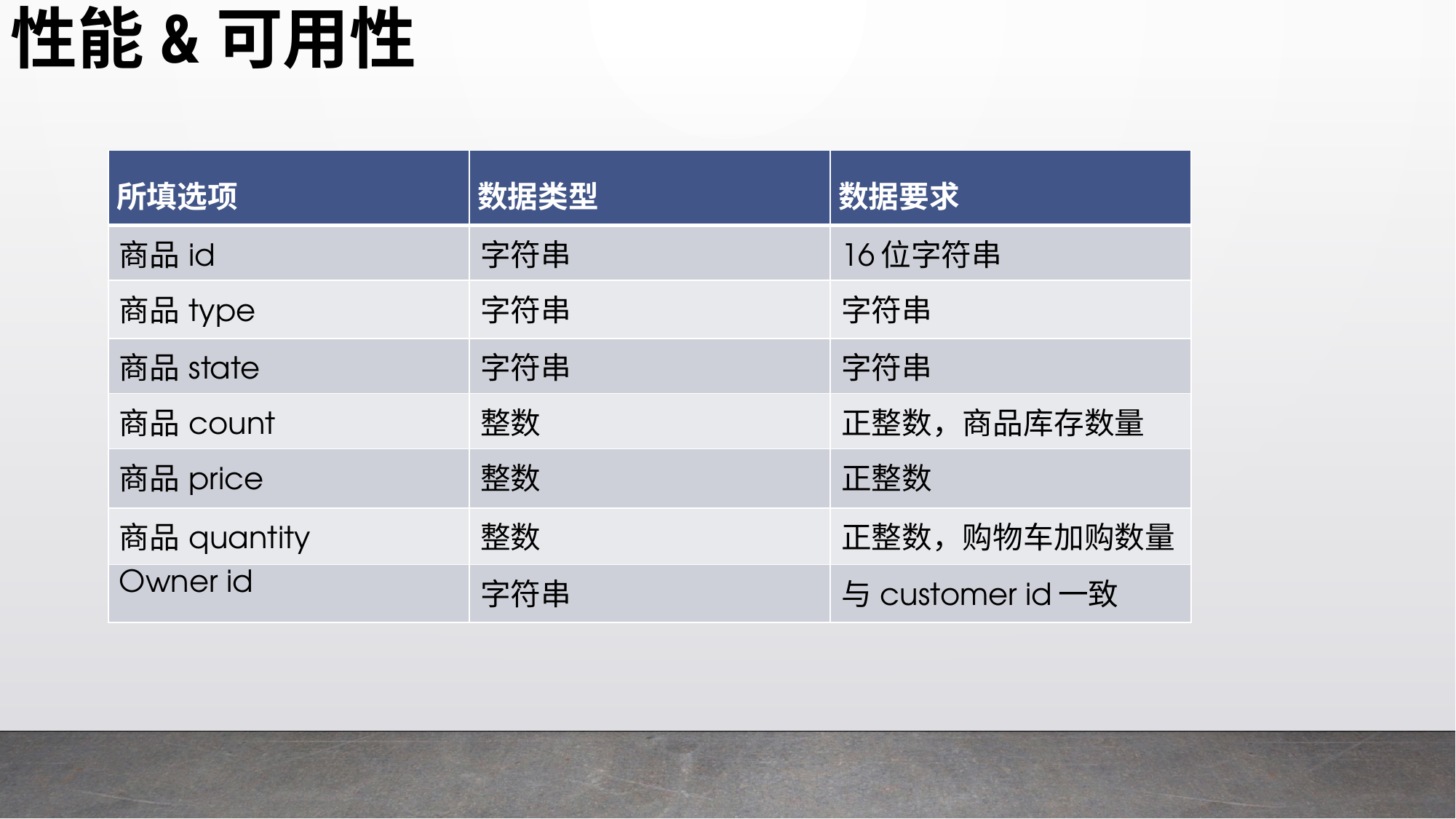

性能&可用性
| 所填选项 | 数据类型 | 数据要求 |
| --- | --- | --- |
| 商品id | 字符串 | 16位字符串 |
| 商品type | 字符串 | 字符串 |
| 商品state | 字符串 | 字符串 |
| 商品count | 整数 | 正整数，商品库存数量 |
| 商品price | 整数 | 正整数 |
| 商品quantity | 整数 | 正整数，购物车加购数量 |
| Owner id | 字符串 | 与customer id一致 |